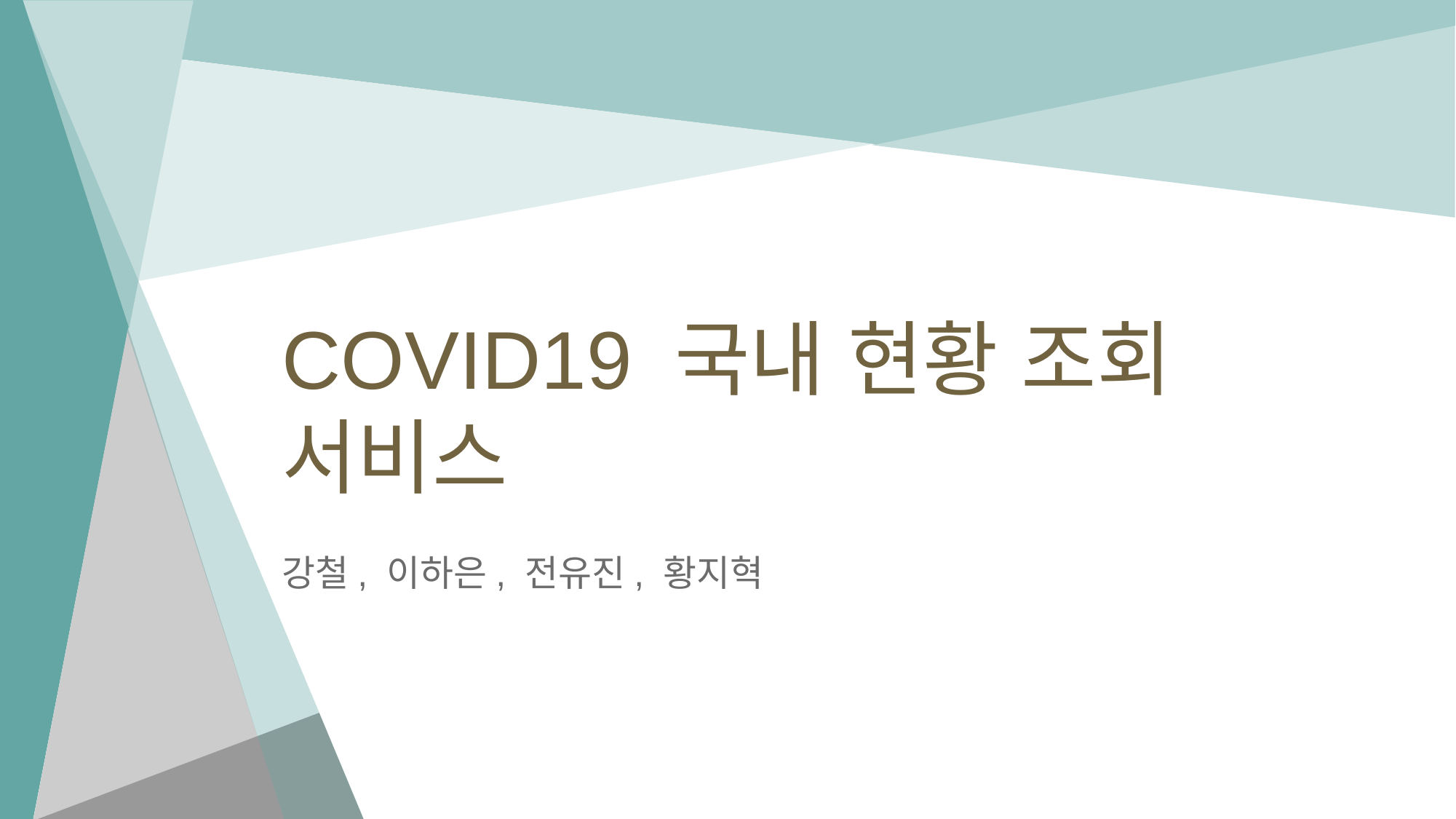

# COVID19 국내 현황 조회 서비스
강철, 이하은, 전유진, 황지혁